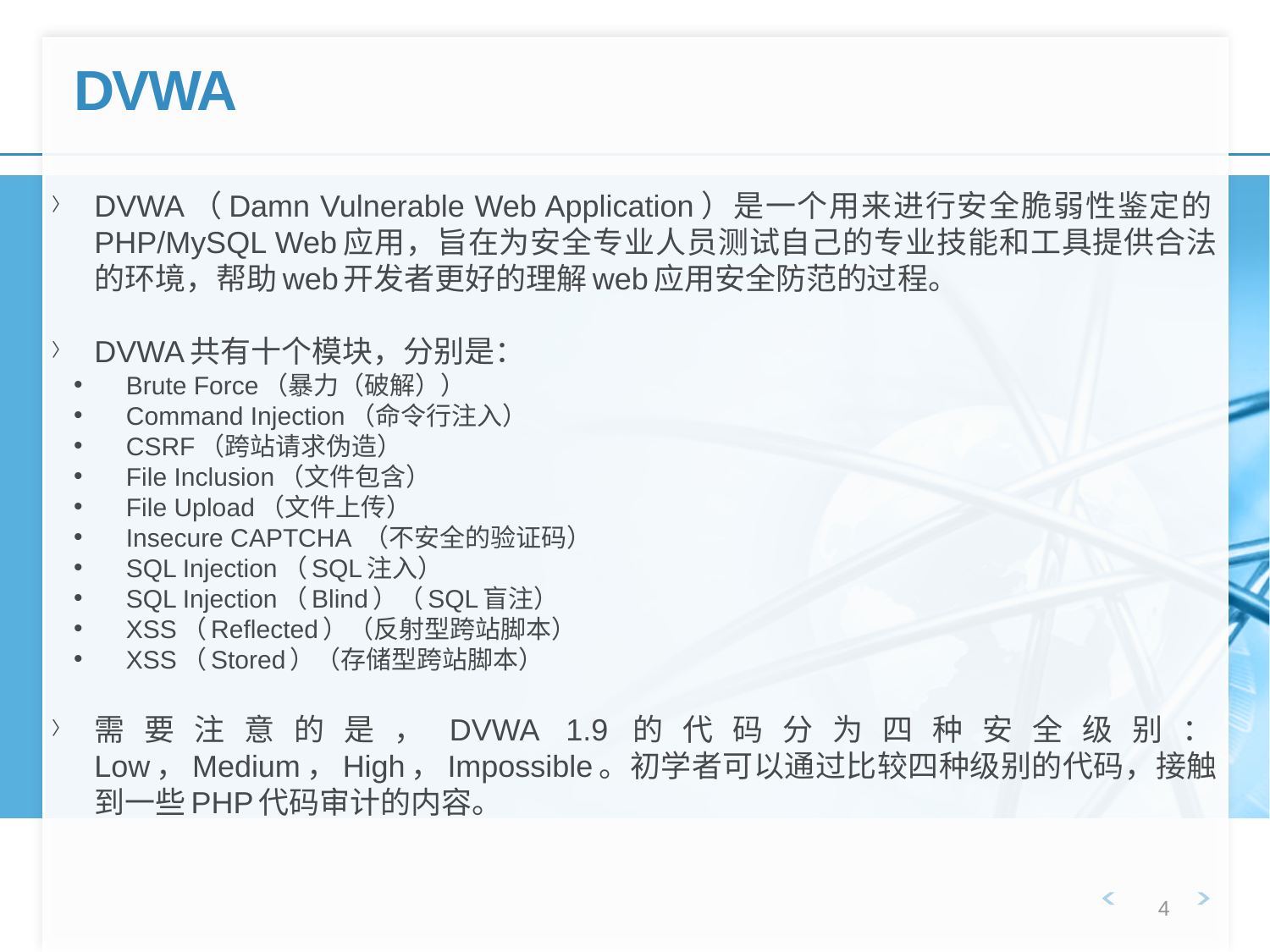

# DVWA
DVWA（Damn Vulnerable Web Application）是一个用来进行安全脆弱性鉴定的PHP/MySQL Web应用，旨在为安全专业人员测试自己的专业技能和工具提供合法的环境，帮助web开发者更好的理解web应用安全防范的过程。

DVWA共有十个模块，分别是：
Brute Force（暴力（破解））
Command Injection（命令行注入）
CSRF（跨站请求伪造）
File Inclusion（文件包含）
File Upload（文件上传）
Insecure CAPTCHA （不安全的验证码）
SQL Injection（SQL注入）
SQL Injection（Blind）（SQL盲注）
XSS（Reflected）（反射型跨站脚本）
XSS（Stored）（存储型跨站脚本）

需要注意的是，DVWA 1.9的代码分为四种安全级别：Low，Medium，High，Impossible。初学者可以通过比较四种级别的代码，接触到一些PHP代码审计的内容。
4